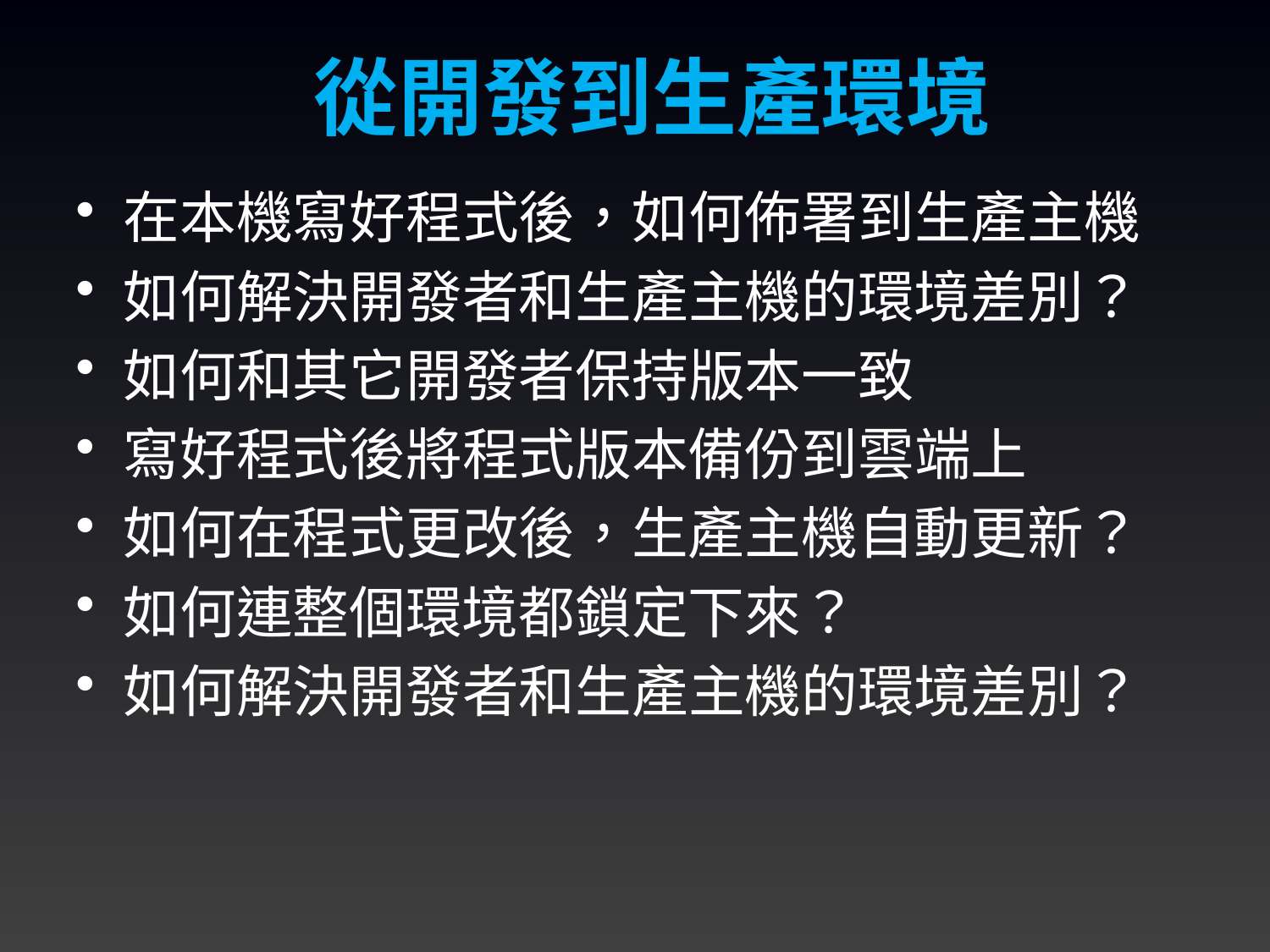

# 從開發到生產環境
在本機寫好程式後，如何佈署到生產主機
如何解決開發者和生產主機的環境差別？
如何和其它開發者保持版本一致
寫好程式後將程式版本備份到雲端上
如何在程式更改後，生產主機自動更新？
如何連整個環境都鎖定下來？
如何解決開發者和生產主機的環境差別？